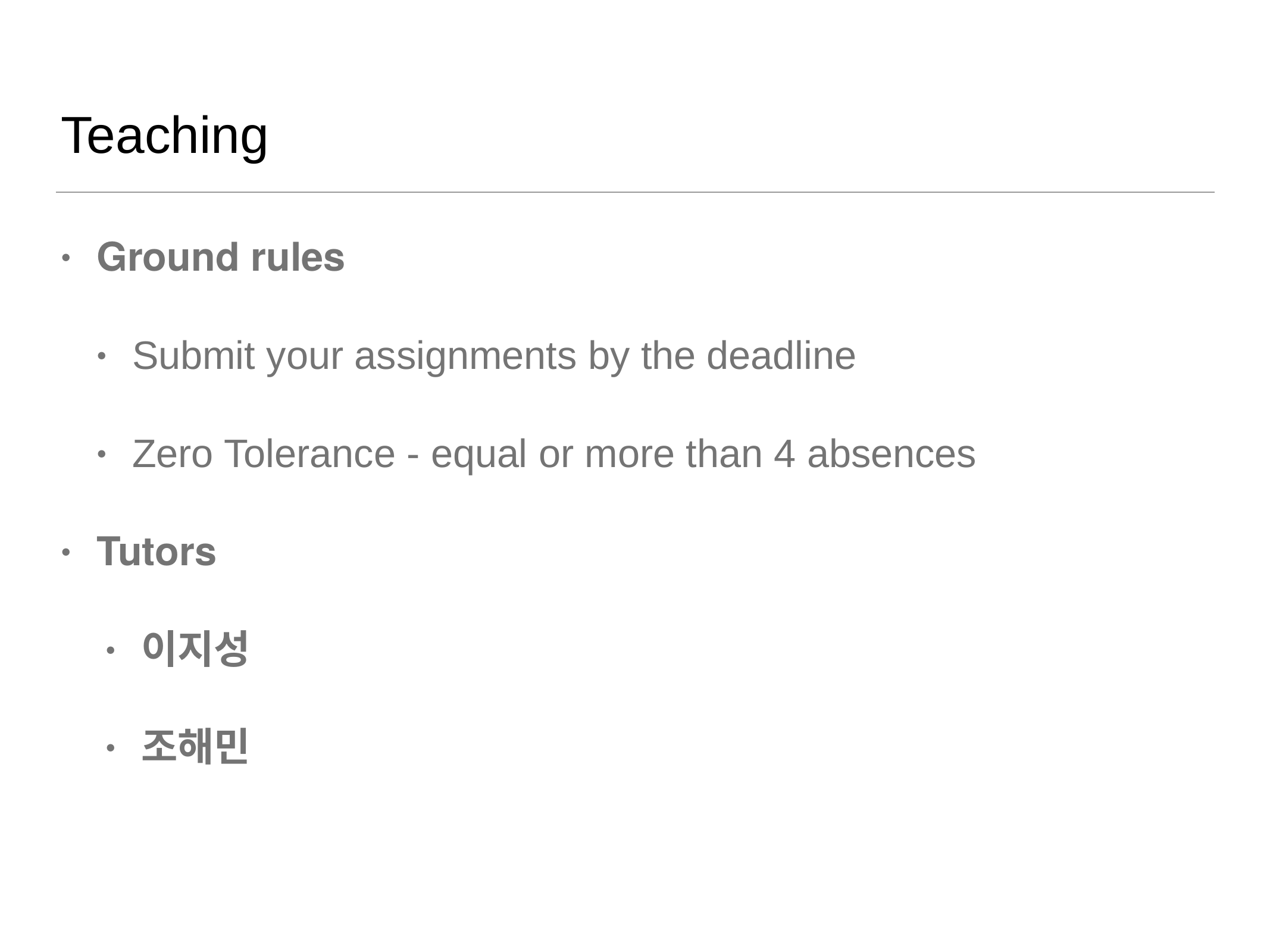

# Teaching
Ground rules
Submit your assignments by the deadline
Zero Tolerance - equal or more than 4 absences
Tutors
이지성
조해민